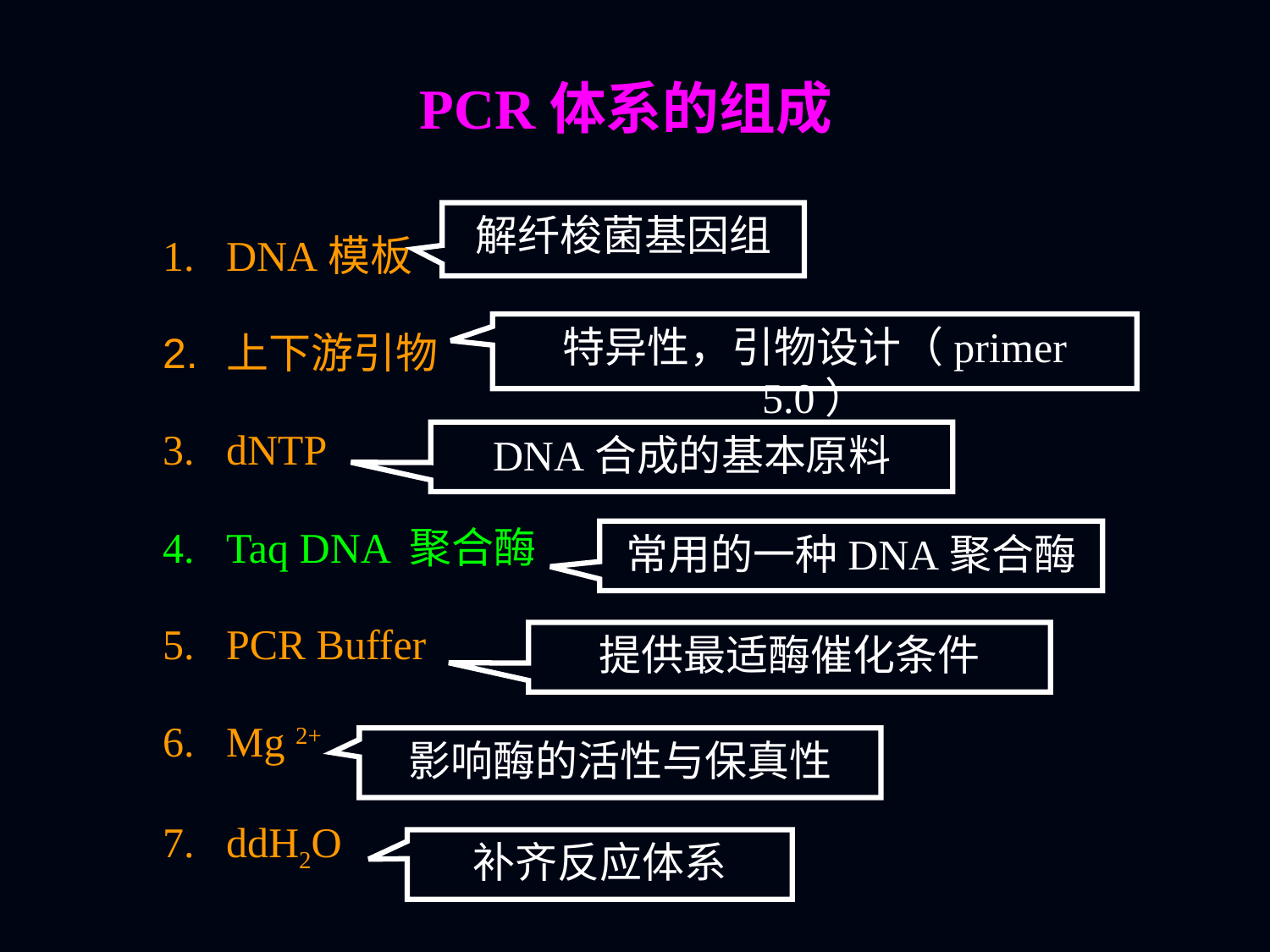

# PCR体系的组成
DNA模板
上下游引物
dNTP
Taq DNA 聚合酶
PCR Buffer
Mg 2+
ddH2O
解纤梭菌基因组
特异性，引物设计（primer 5.0）
DNA合成的基本原料
常用的一种DNA聚合酶
提供最适酶催化条件
影响酶的活性与保真性
补齐反应体系